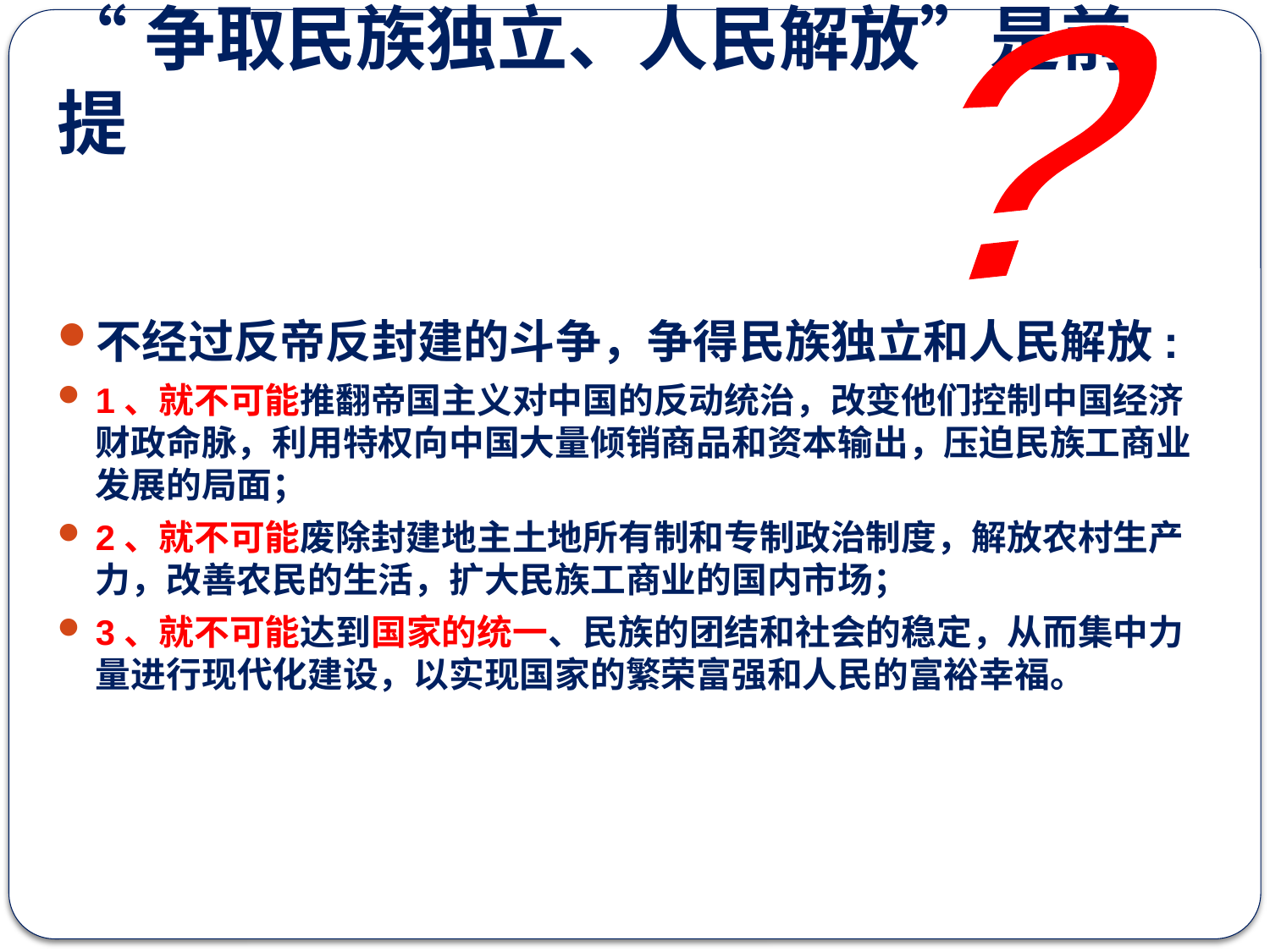

?
# “争取民族独立、人民解放”是前提
不经过反帝反封建的斗争，争得民族独立和人民解放:
1、就不可能推翻帝国主义对中国的反动统治，改变他们控制中国经济财政命脉，利用特权向中国大量倾销商品和资本输出，压迫民族工商业发展的局面；
2、就不可能废除封建地主土地所有制和专制政治制度，解放农村生产力，改善农民的生活，扩大民族工商业的国内市场；
3、就不可能达到国家的统一、民族的团结和社会的稳定，从而集中力量进行现代化建设，以实现国家的繁荣富强和人民的富裕幸福。